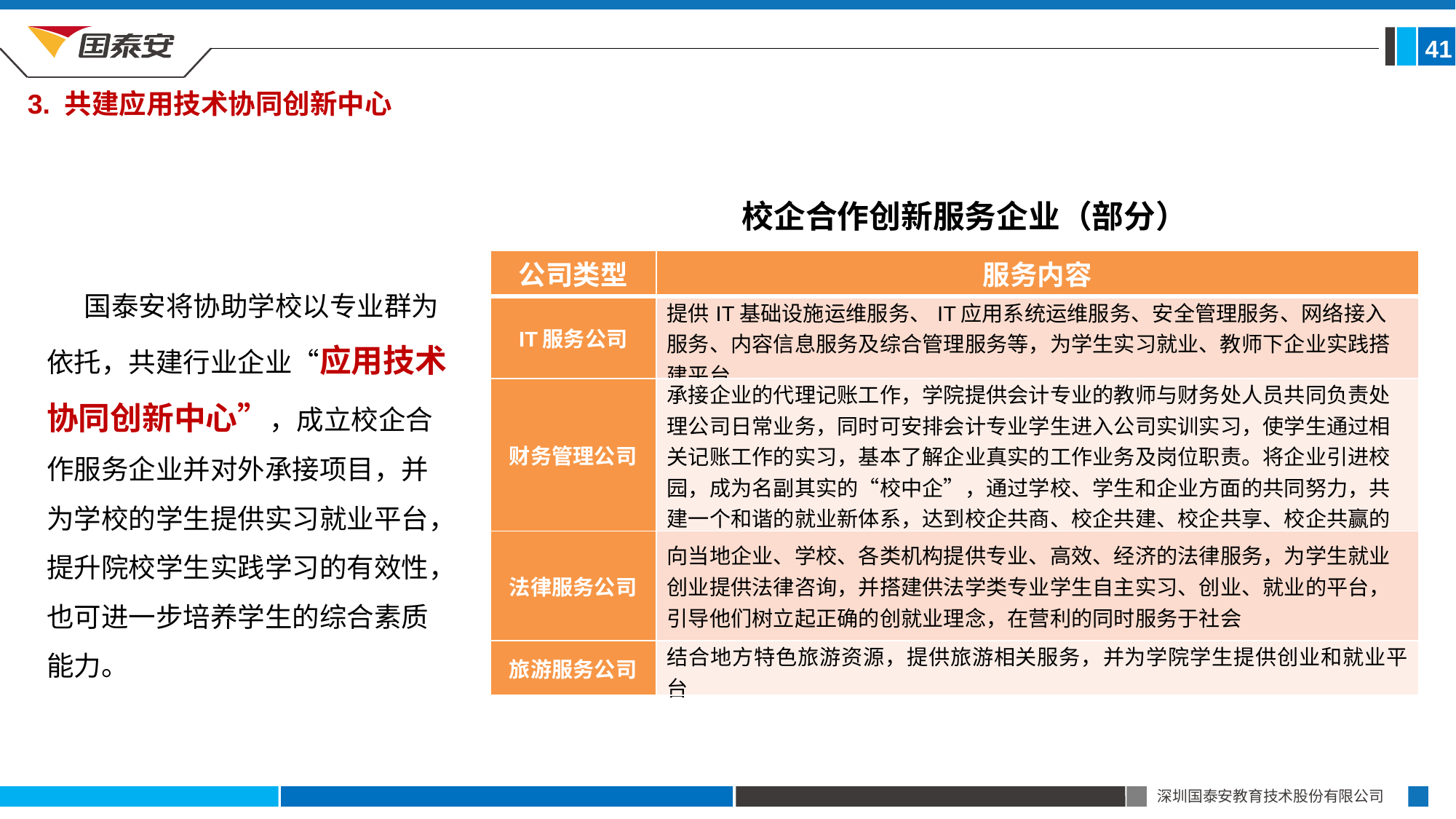

41
3. 共建应用技术协同创新中心
校企合作创新服务企业（部分）
| 公司类型 | 服务内容 |
| --- | --- |
| IT服务公司 | 提供IT基础设施运维服务、IT应用系统运维服务、安全管理服务、网络接入服务、内容信息服务及综合管理服务等，为学生实习就业、教师下企业实践搭建平台 |
| 财务管理公司 | 承接企业的代理记账工作，学院提供会计专业的教师与财务处人员共同负责处理公司日常业务，同时可安排会计专业学生进入公司实训实习，使学生通过相关记账工作的实习，基本了解企业真实的工作业务及岗位职责。将企业引进校园，成为名副其实的“校中企”，通过学校、学生和企业方面的共同努力，共建一个和谐的就业新体系，达到校企共商、校企共建、校企共享、校企共赢的全新局面 |
| 法律服务公司 | 向当地企业、学校、各类机构提供专业、高效、经济的法律服务，为学生就业创业提供法律咨询，并搭建供法学类专业学生自主实习、创业、就业的平台，引导他们树立起正确的创就业理念，在营利的同时服务于社会 |
| 旅游服务公司 | 结合地方特色旅游资源，提供旅游相关服务，并为学院学生提供创业和就业平台 |
     国泰安将协助学校以专业群为依托，共建行业企业“应用技术协同创新中心”，成立校企合作服务企业并对外承接项目，并为学校的学生提供实习就业平台，提升院校学生实践学习的有效性，也可进一步培养学生的综合素质能力。